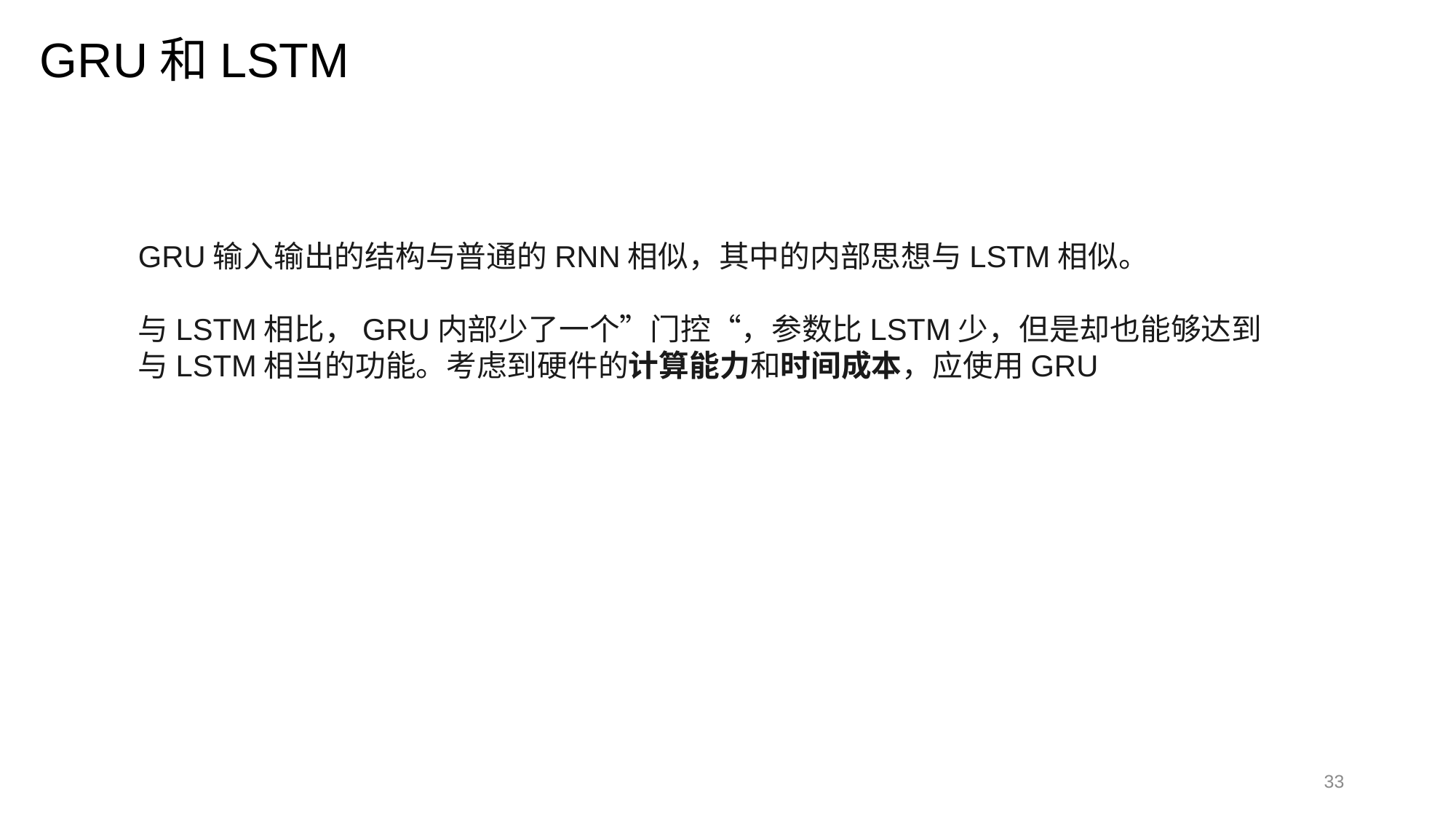

GRU和LSTM
GRU输入输出的结构与普通的RNN相似，其中的内部思想与LSTM相似。

与LSTM相比，GRU内部少了一个”门控“，参数比LSTM少，但是却也能够达到与LSTM相当的功能。考虑到硬件的计算能力和时间成本，应使用GRU
33